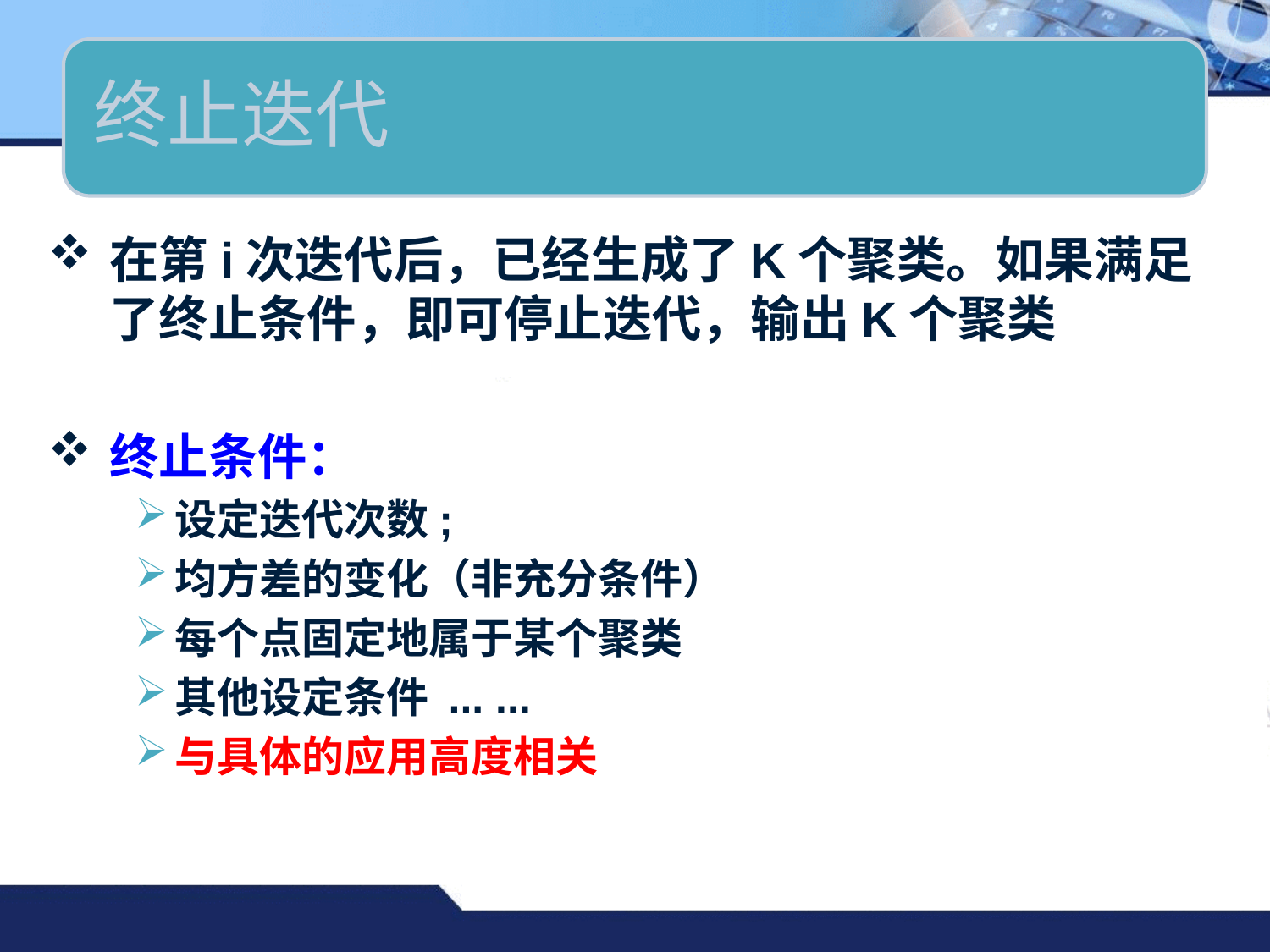

终止迭代
在第i次迭代后，已经生成了K个聚类。如果满足了终止条件，即可停止迭代，输出K个聚类

终止条件：
设定迭代次数;
均方差的变化（非充分条件）
每个点固定地属于某个聚类
其他设定条件 ... ...
与具体的应用高度相关